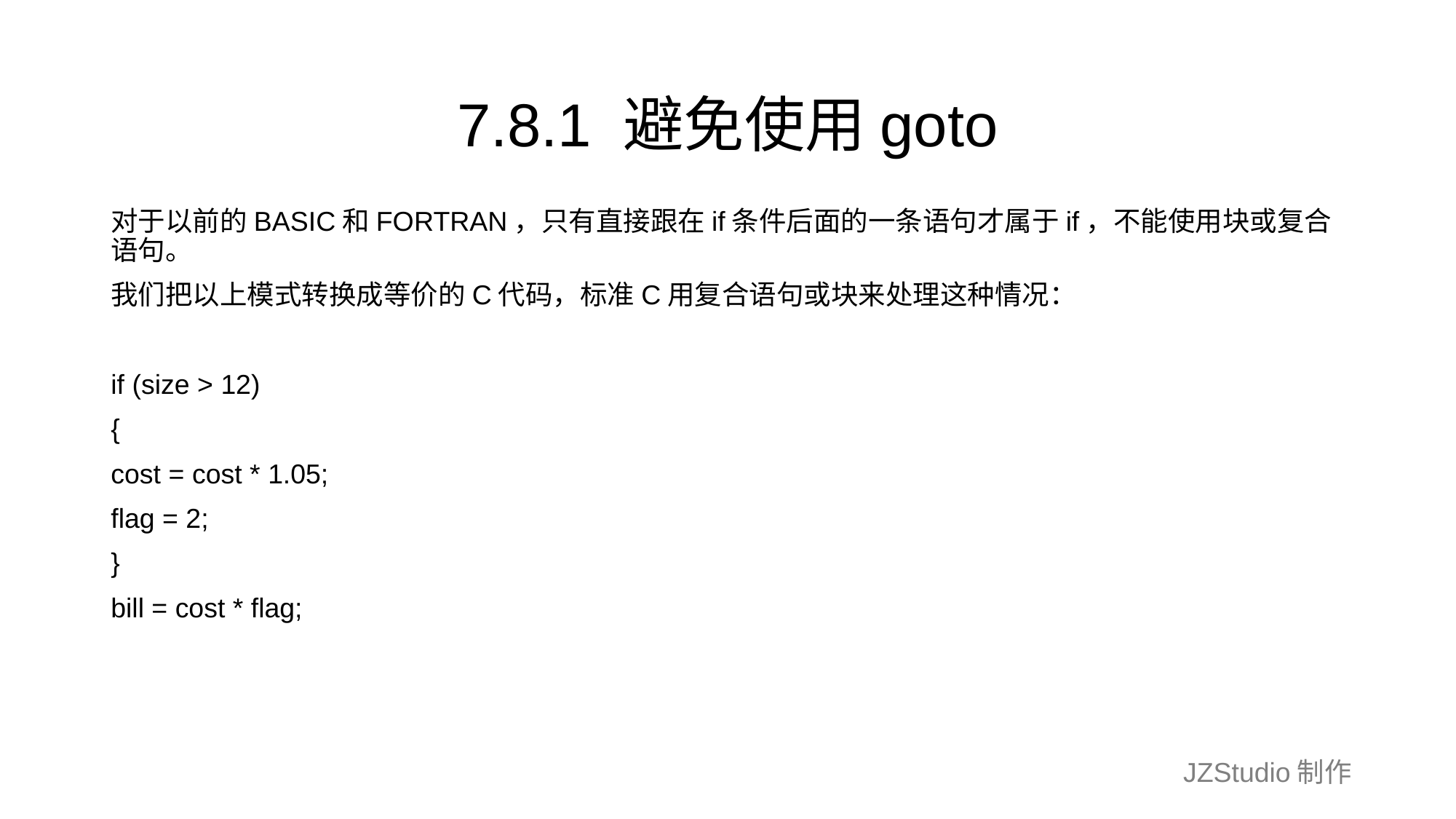

# 7.8.1 避免使用goto
对于以前的BASIC和FORTRAN，只有直接跟在if条件后面的一条语句才属于if，不能使用块或复合语句。
我们把以上模式转换成等价的C代码，标准C用复合语句或块来处理这种情况：

if (size > 12)
{
cost = cost * 1.05;
flag = 2;
}
bill = cost * flag;